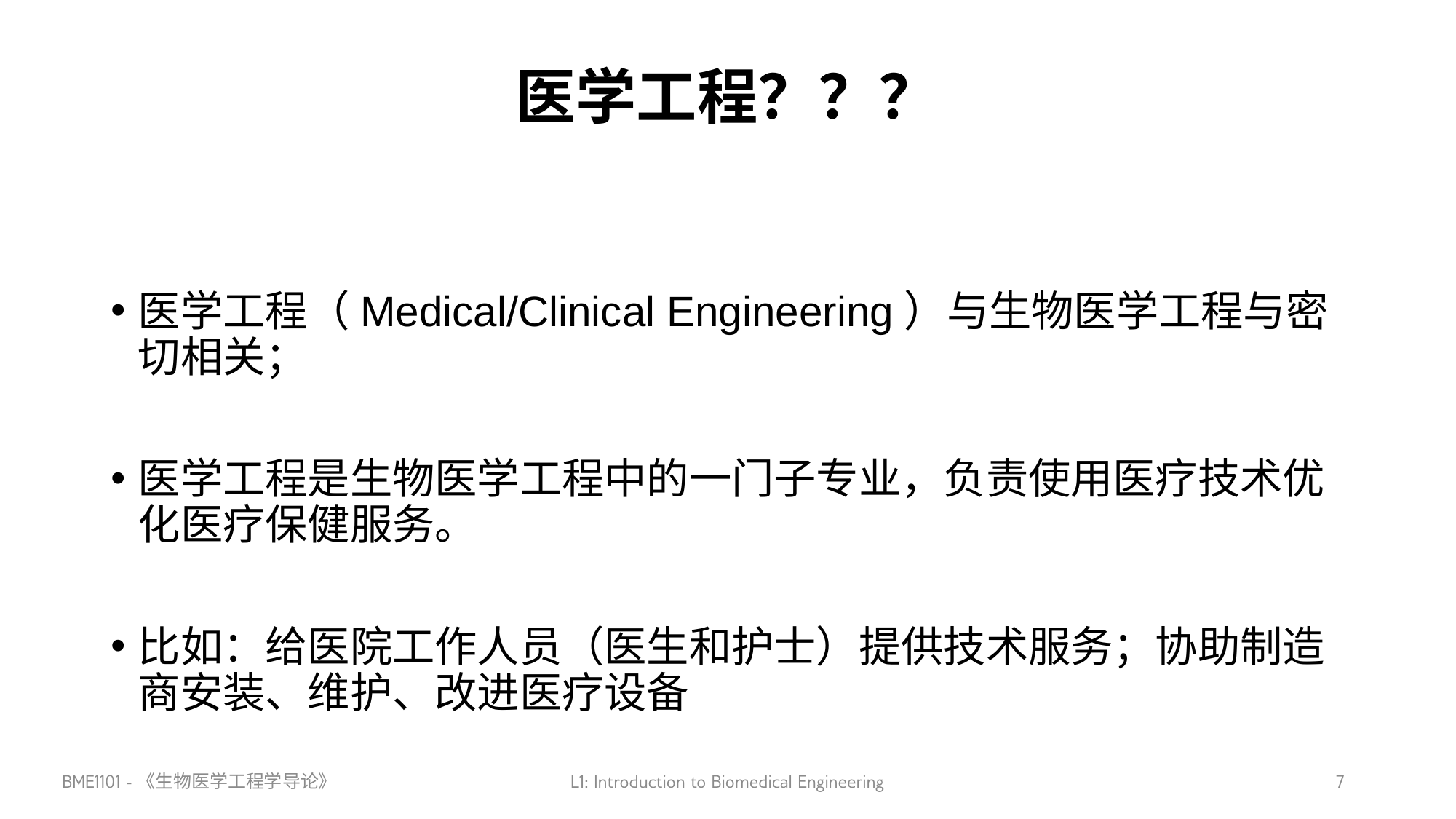

# 医学工程？？？

医学工程（Medical/Clinical Engineering）与生物医学工程与密切相关；

医学工程是生物医学工程中的一门子专业，负责使用医疗技术优化医疗保健服务。

比如：给医院工作人员（医生和护士）提供技术服务；协助制造商安装、维护、改进医疗设备
BME1101 -《生物医学工程学导论》
L1: Introduction to Biomedical Engineering
7